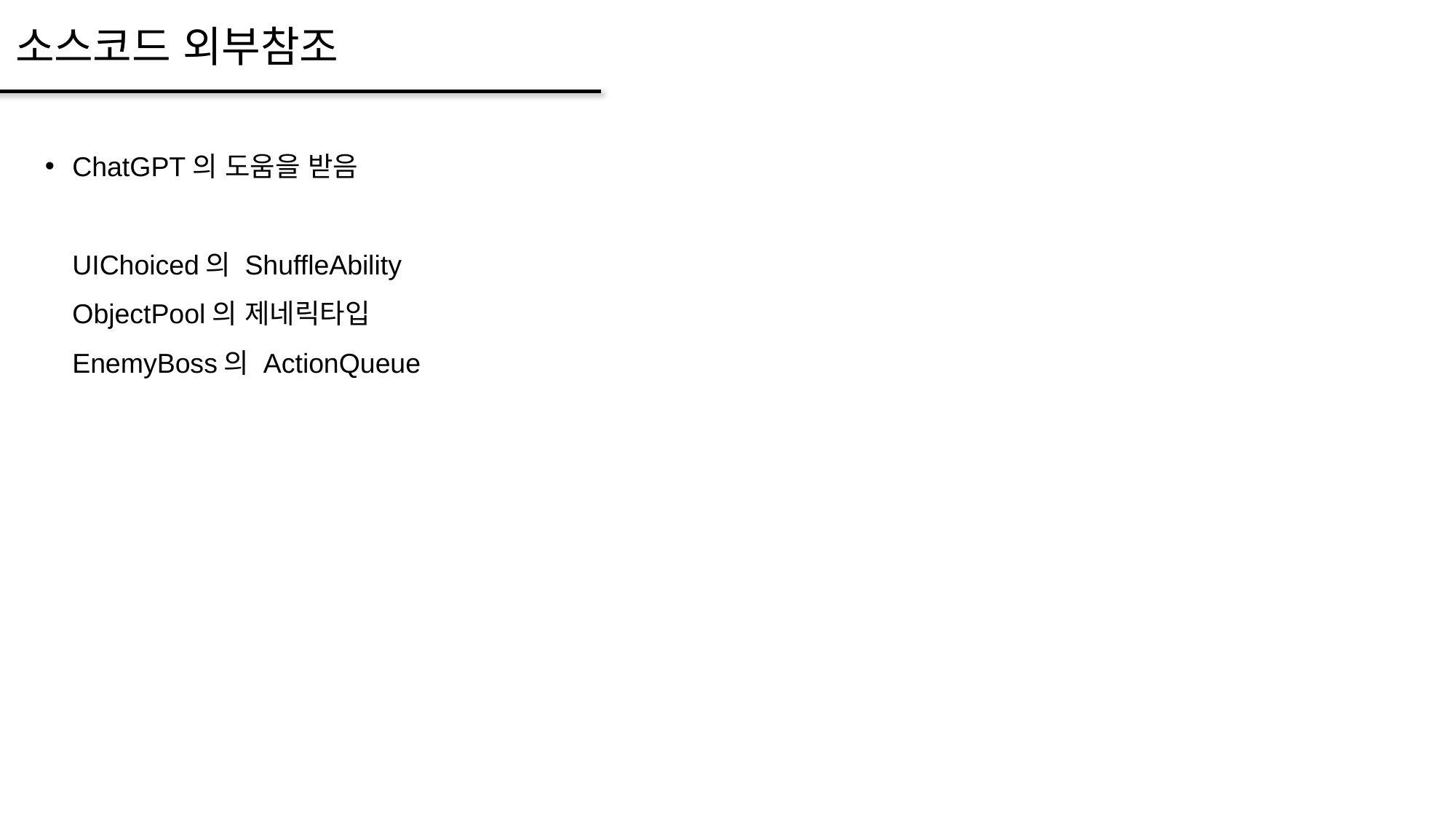

# 소스코드 외부참조
ChatGPT의 도움을 받음
UIChoiced의 ShuffleAbility
ObjectPool의 제네릭타입
EnemyBoss의 ActionQueue